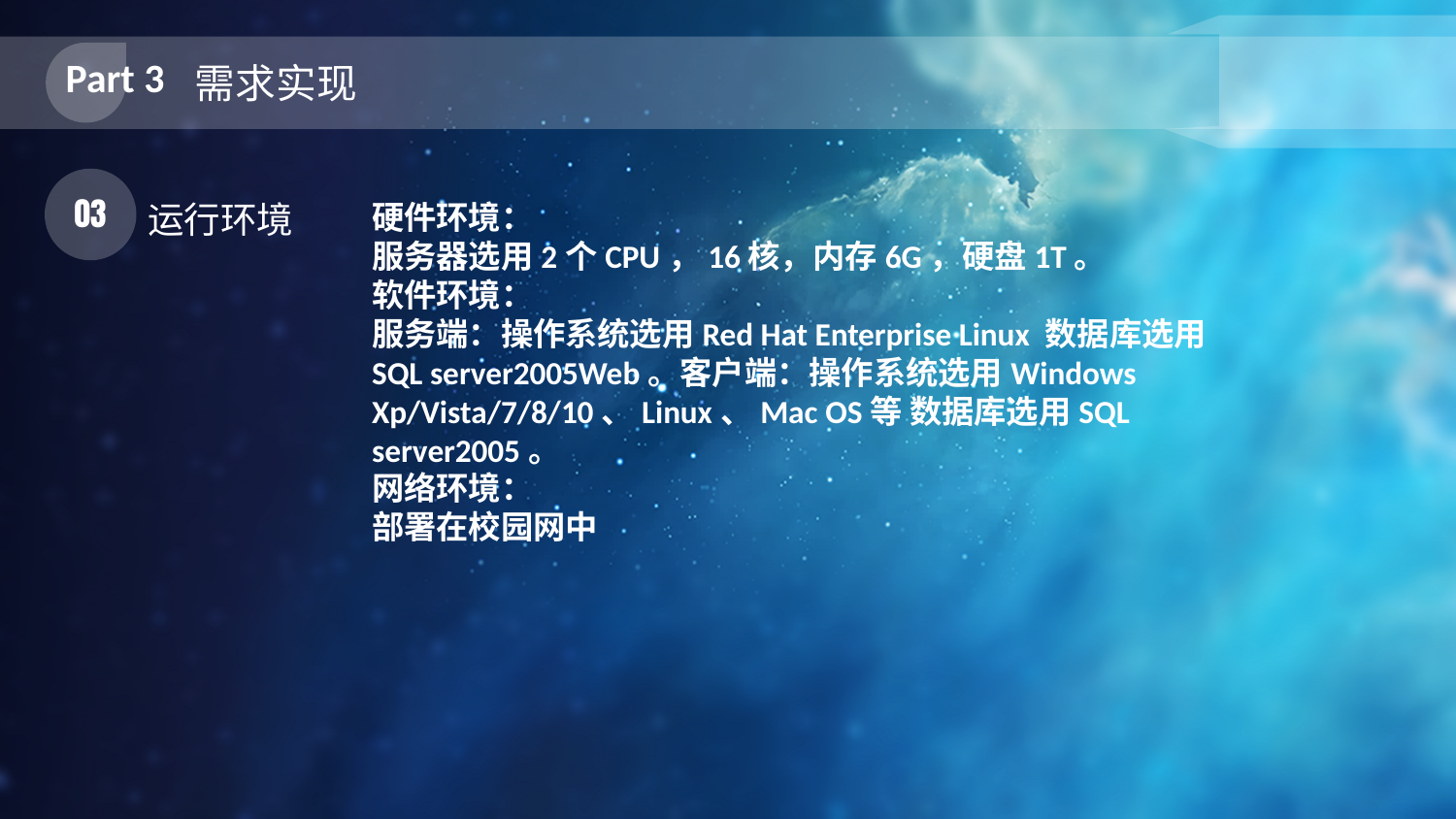

Part 3
需求实现
03
运行环境
硬件环境：
服务器选用2个CPU，16核，内存6G，硬盘1T。
软件环境：
服务端：操作系统选用Red Hat Enterprise Linux 数据库选用SQL server2005Web。客户端：操作系统选用Windows Xp/Vista/7/8/10、Linux、Mac OS等 数据库选用SQL server2005。
网络环境：
部署在校园网中